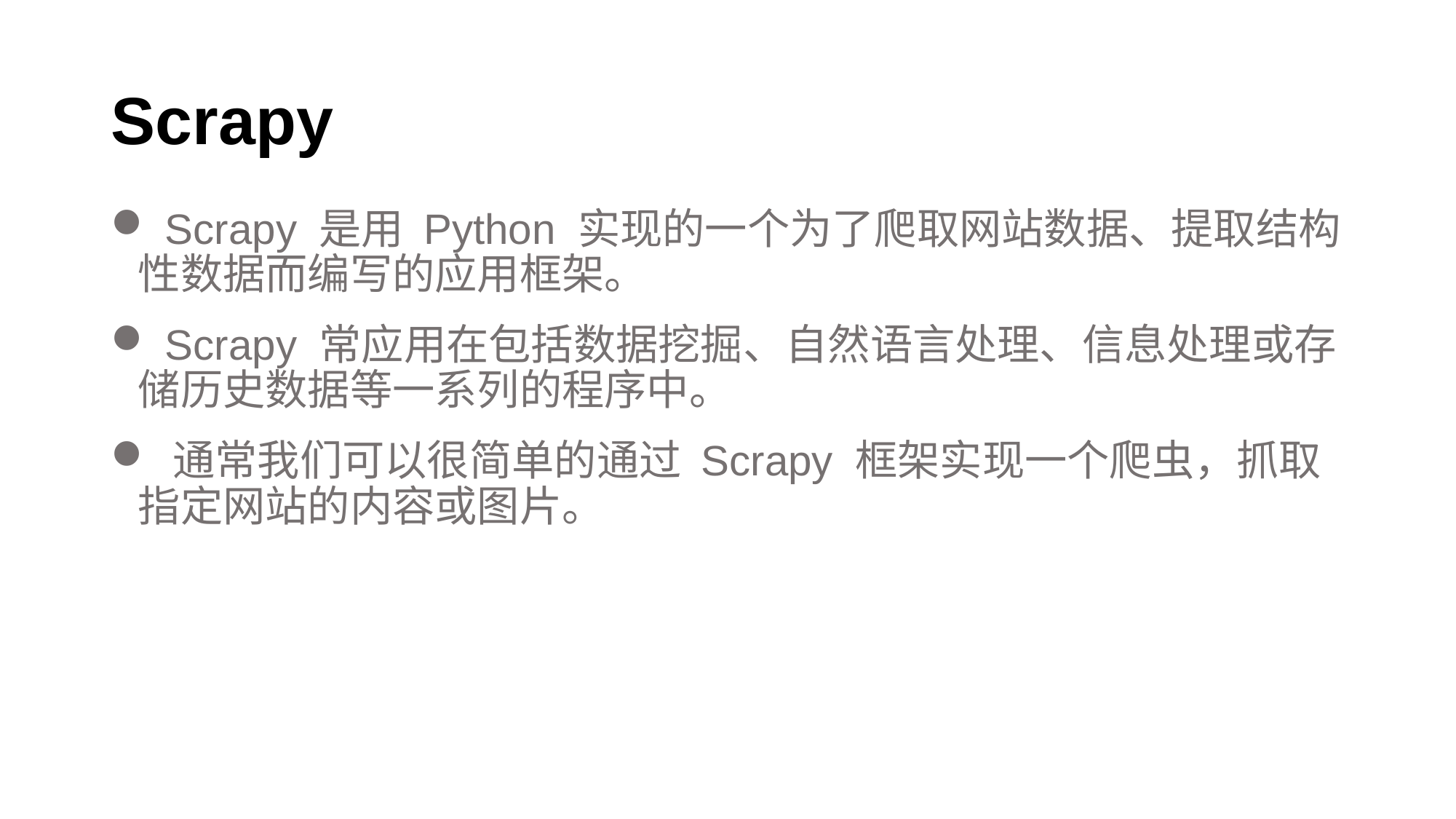

# Scrapy
 Scrapy 是用 Python 实现的一个为了爬取网站数据、提取结构性数据而编写的应用框架。
 Scrapy 常应用在包括数据挖掘、自然语言处理、信息处理或存储历史数据等一系列的程序中。
 通常我们可以很简单的通过 Scrapy 框架实现一个爬虫，抓取指定网站的内容或图片。